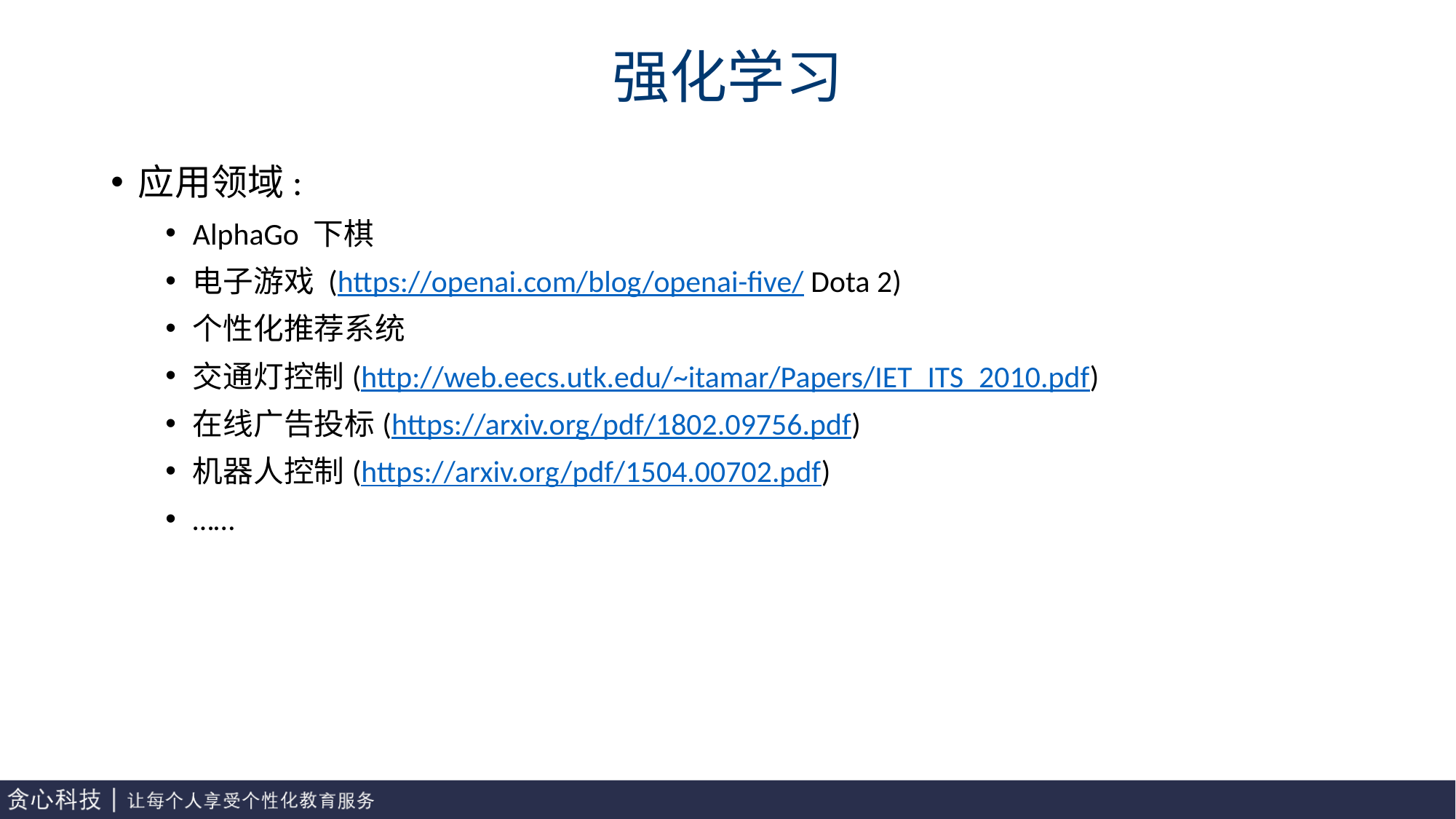

# 强化学习
应用领域:
AlphaGo 下棋
电子游戏 (https://openai.com/blog/openai-five/ Dota 2)
个性化推荐系统
交通灯控制(http://web.eecs.utk.edu/~itamar/Papers/IET_ITS_2010.pdf)
在线广告投标(https://arxiv.org/pdf/1802.09756.pdf)
机器人控制(https://arxiv.org/pdf/1504.00702.pdf)
……